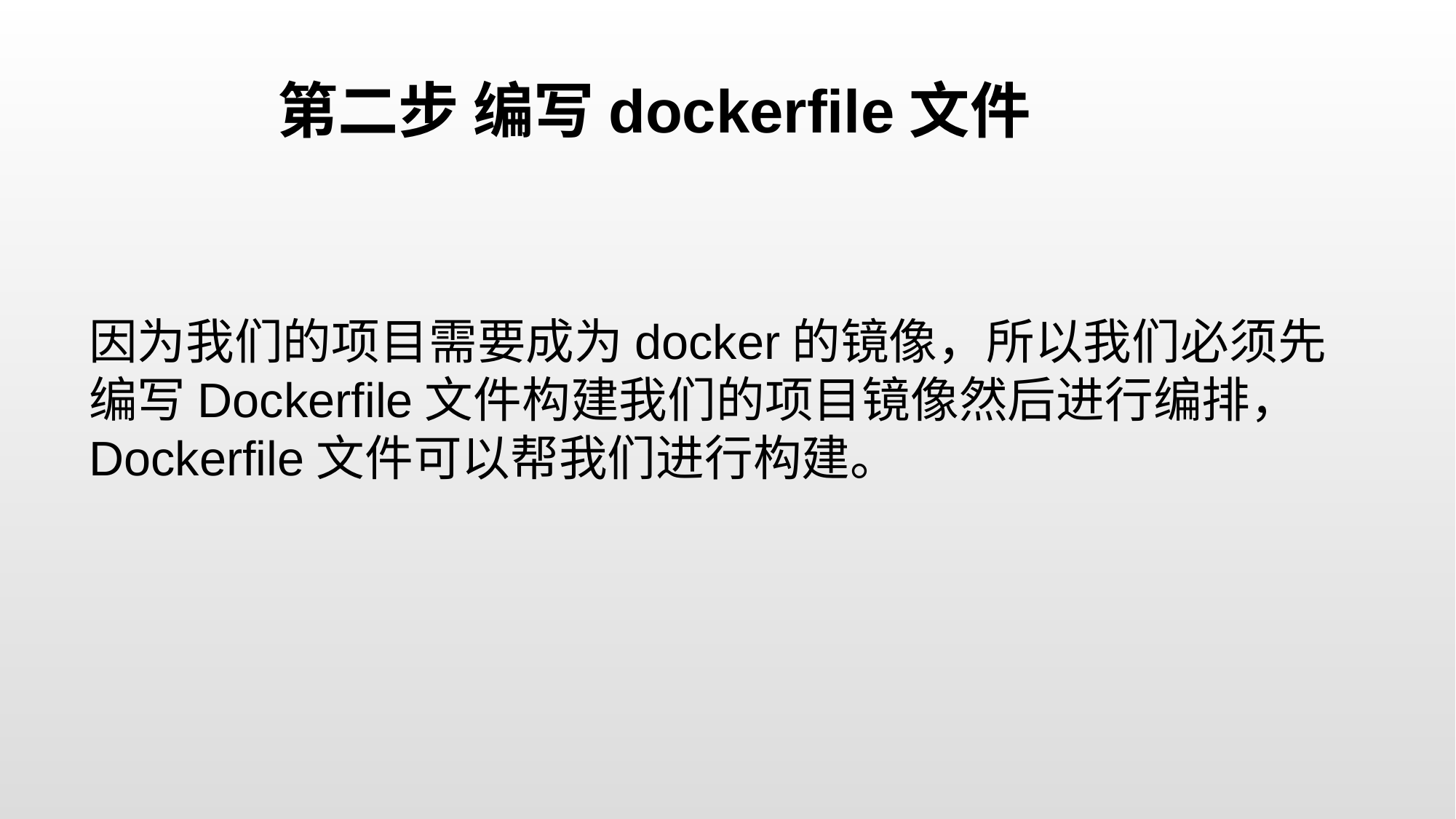

第二步 编写dockerfile文件
因为我们的项目需要成为docker的镜像，所以我们必须先编写Dockerfile文件构建我们的项目镜像然后进行编排，Dockerfile文件可以帮我们进行构建。